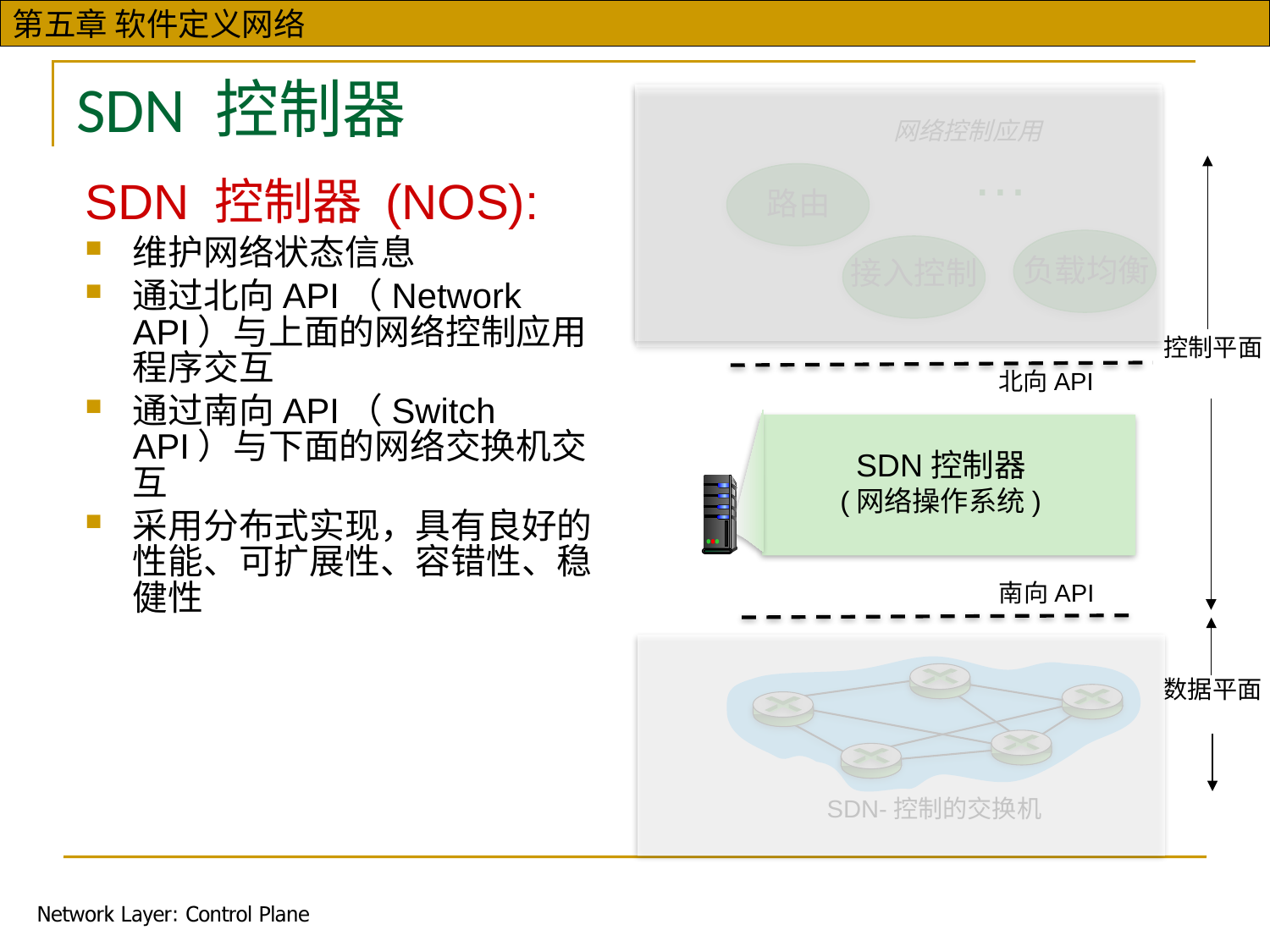

SDN 控制器

网络控制应用
…

路由
SDN 控制器 (NOS):
维护网络状态信息
通过北向API（Network API）与上面的网络控制应用程序交互
通过南向API（Switch API）与下面的网络交换机交互
采用分布式实现，具有良好的性能、可扩展性、容错性、稳健性

负载均衡

接入控制
控制平面
北向API

SDN控制器
(网络操作系统)

南向API

数据平面
SDN-控制的交换机
Network Layer: Control Plane